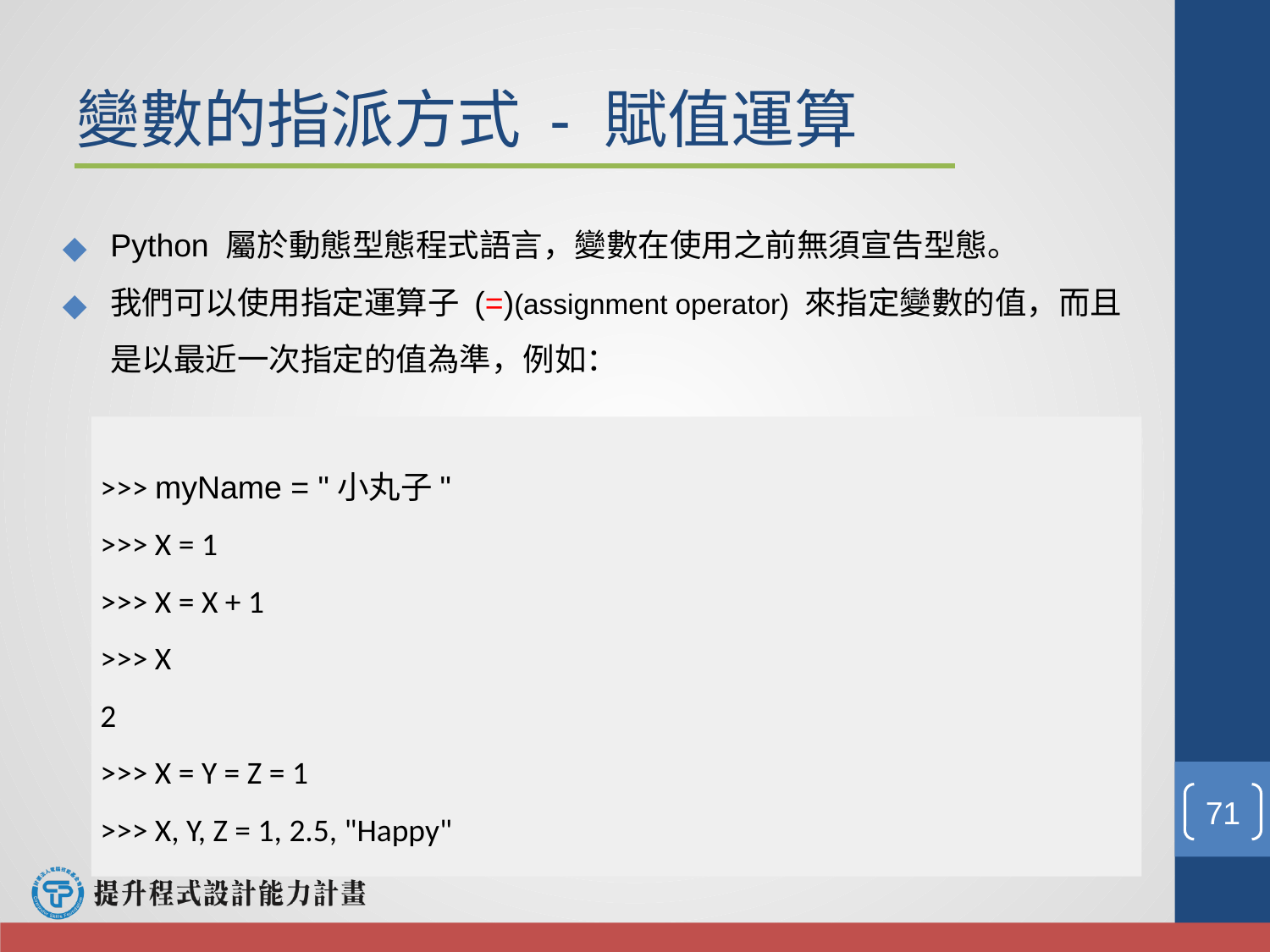

# 變數的指派方式 - 賦值運算
Python 屬於動態型態程式語言，變數在使用之前無須宣告型態。
我們可以使用指定運算子 (=)(assignment operator) 來指定變數的值，而且是以最近一次指定的值為準，例如：

>>> myName = "小丸子"
>>> X = 1
>>> X = X + 1
>>> X
2
>>> X = Y = Z = 1
>>> X, Y, Z = 1, 2.5, "Happy"

71